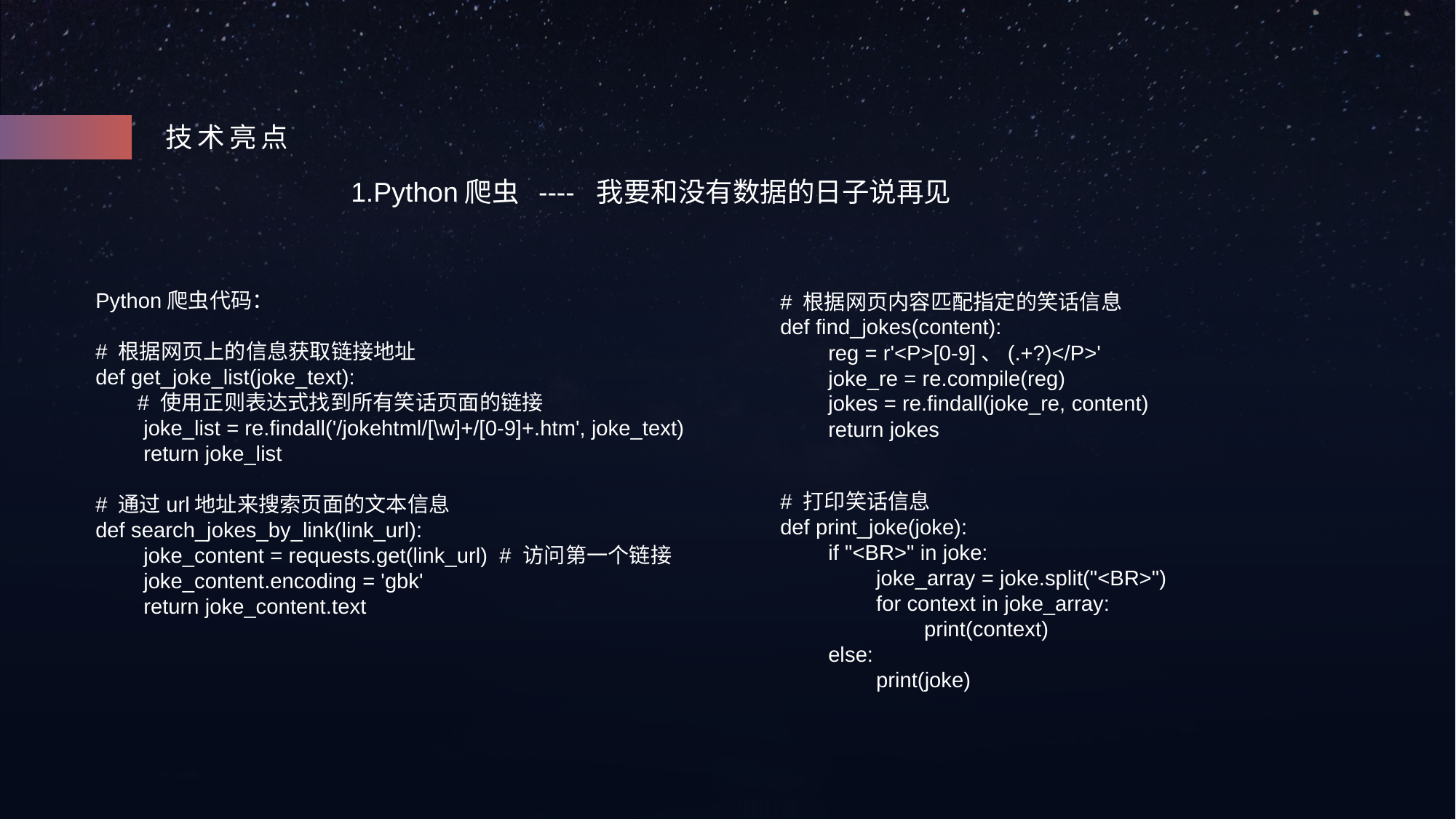

技术亮点

1.Python爬虫  ----  我要和没有数据的日子说再见

# 根据网页内容匹配指定的笑话信息
def find_jokes(content):
        reg = r'<P>[0-9]、(.+?)</P>'
        joke_re = re.compile(reg)
        jokes = re.findall(joke_re, content)
        return jokes

# 打印笑话信息
def print_joke(joke):
        if "<BR>" in joke:
                joke_array = joke.split("<BR>")
                for context in joke_array:
                        print(context)
        else:
                print(joke)

Python爬虫代码：

# 根据网页上的信息获取链接地址
def get_joke_list(joke_text):
       # 使用正则表达式找到所有笑话页面的链接
        joke_list = re.findall('/jokehtml/[\w]+/[0-9]+.htm', joke_text)
        return joke_list

# 通过url地址来搜索页面的文本信息
def search_jokes_by_link(link_url):
        joke_content = requests.get(link_url)  # 访问第一个链接
        joke_content.encoding = 'gbk'
        return joke_content.text